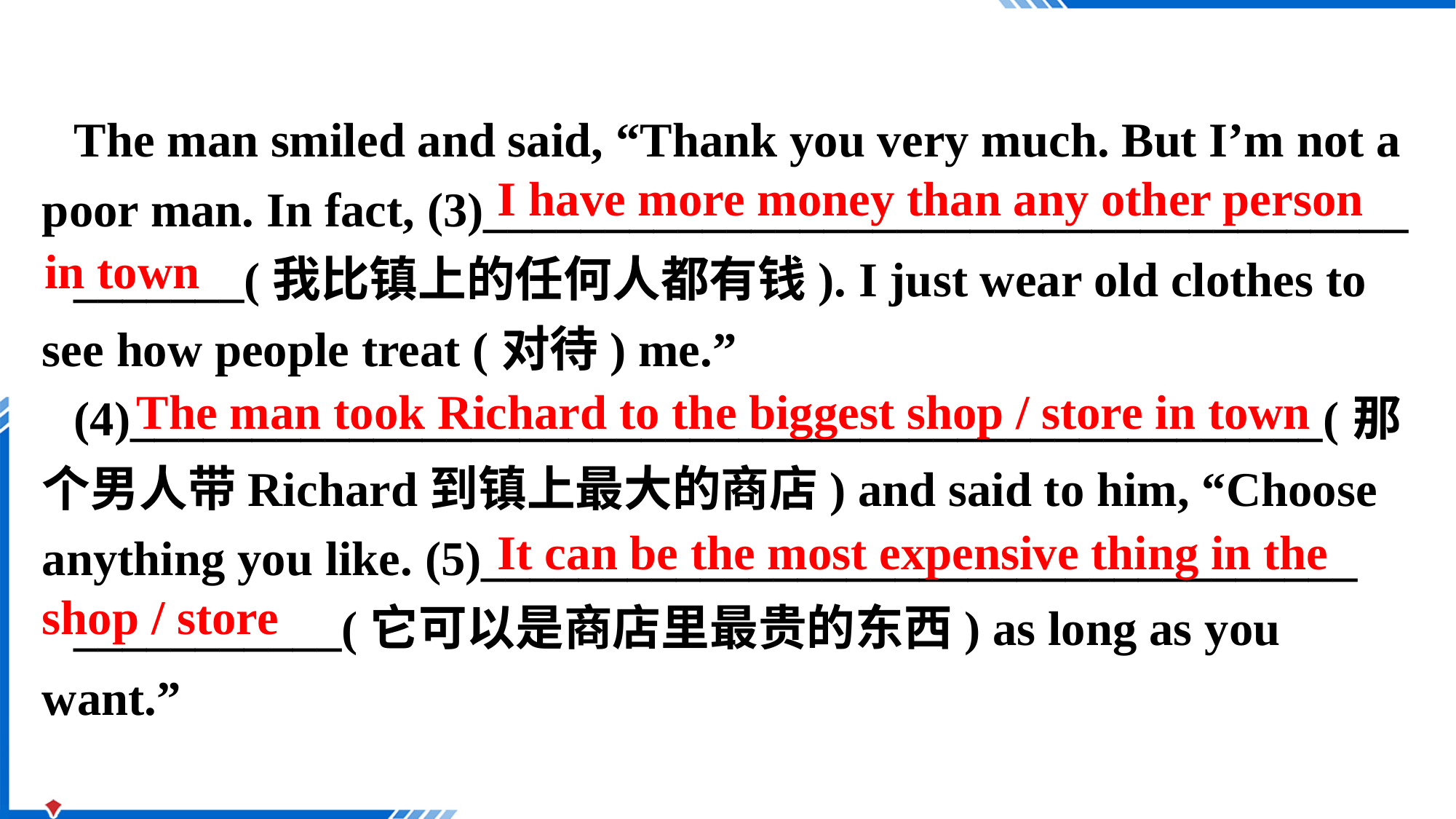

The man smiled and said, “Thank you very much. But I’m not a poor man. In fact, (3)______________________________________
_______(我比镇上的任何人都有钱). I just wear old clothes to see how people treat (对待) me.”
(4)_________________________________________________(那个男人带Richard到镇上最大的商店) and said to him, “Choose anything you like. (5)____________________________________
___________(它可以是商店里最贵的东西) as long as you want.”
I have more money than any other person
in town
The man took Richard to the biggest shop / store in town
It can be the most expensive thing in the
shop / store